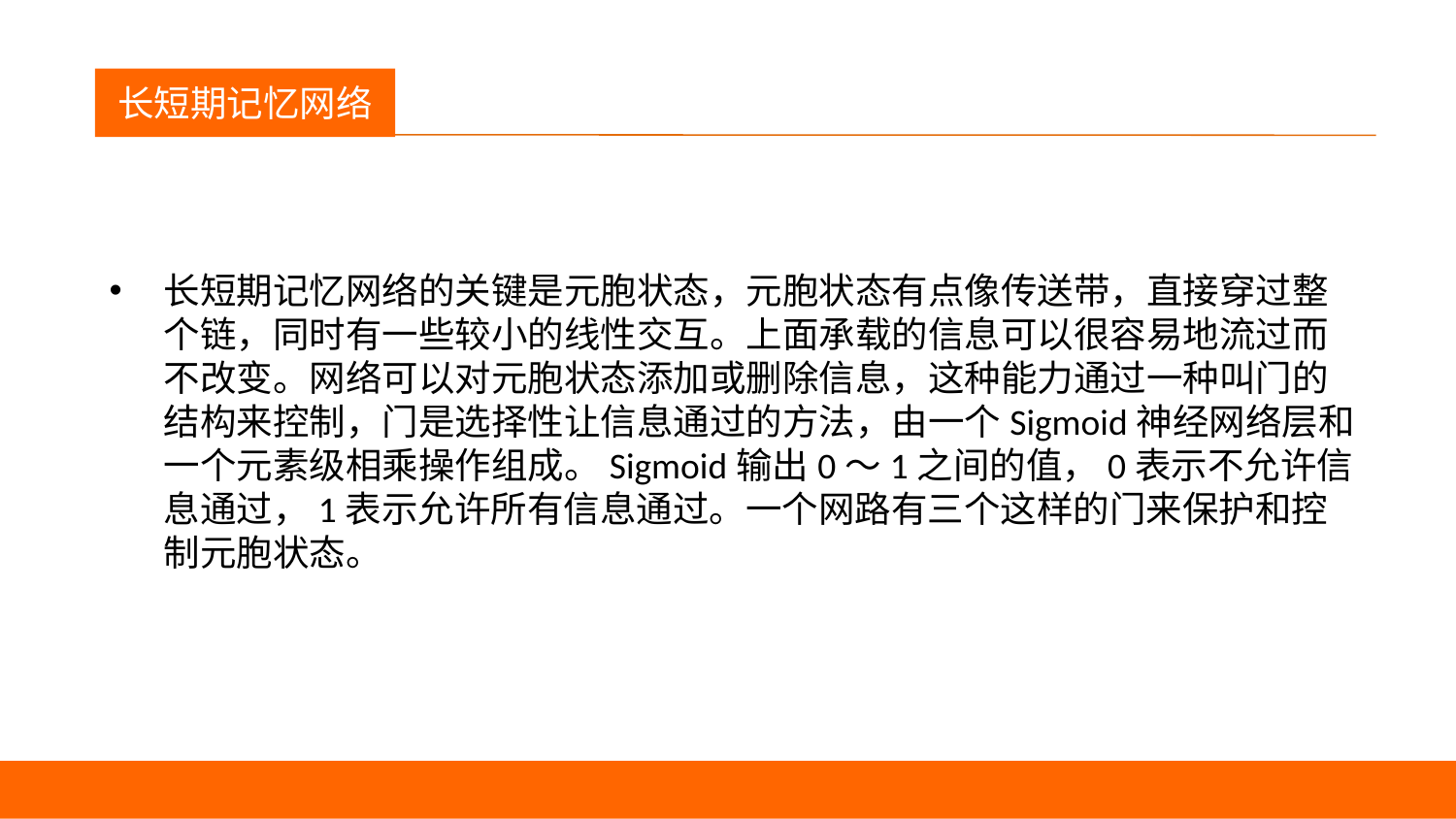

议程
长短期记忆网络

长短期记忆网络的关键是元胞状态，元胞状态有点像传送带，直接穿过整个链，同时有一些较小的线性交互。上面承载的信息可以很容易地流过而不改变。网络可以对元胞状态添加或删除信息，这种能力通过一种叫门的结构来控制，门是选择性让信息通过的方法，由一个Sigmoid神经网络层和一个元素级相乘操作组成。Sigmoid输出0～1之间的值，0表示不允许信息通过，1表示允许所有信息通过。一个网路有三个这样的门来保护和控制元胞状态。